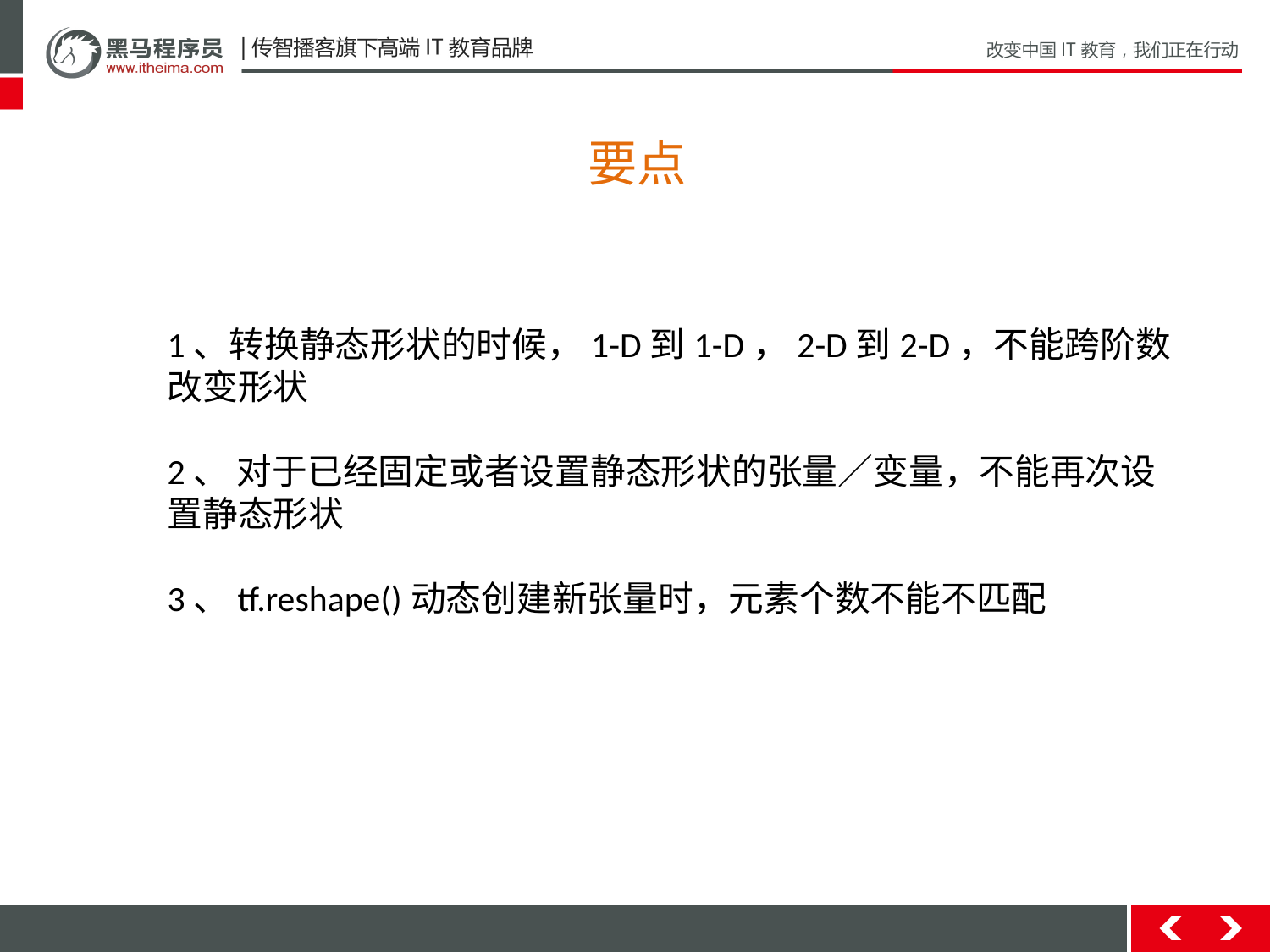

要点
1、转换静态形状的时候，1-D到1-D，2-D到2-D，不能跨阶数改变形状
2、 对于已经固定或者设置静态形状的张量／变量，不能再次设置静态形状
3、tf.reshape()动态创建新张量时，元素个数不能不匹配